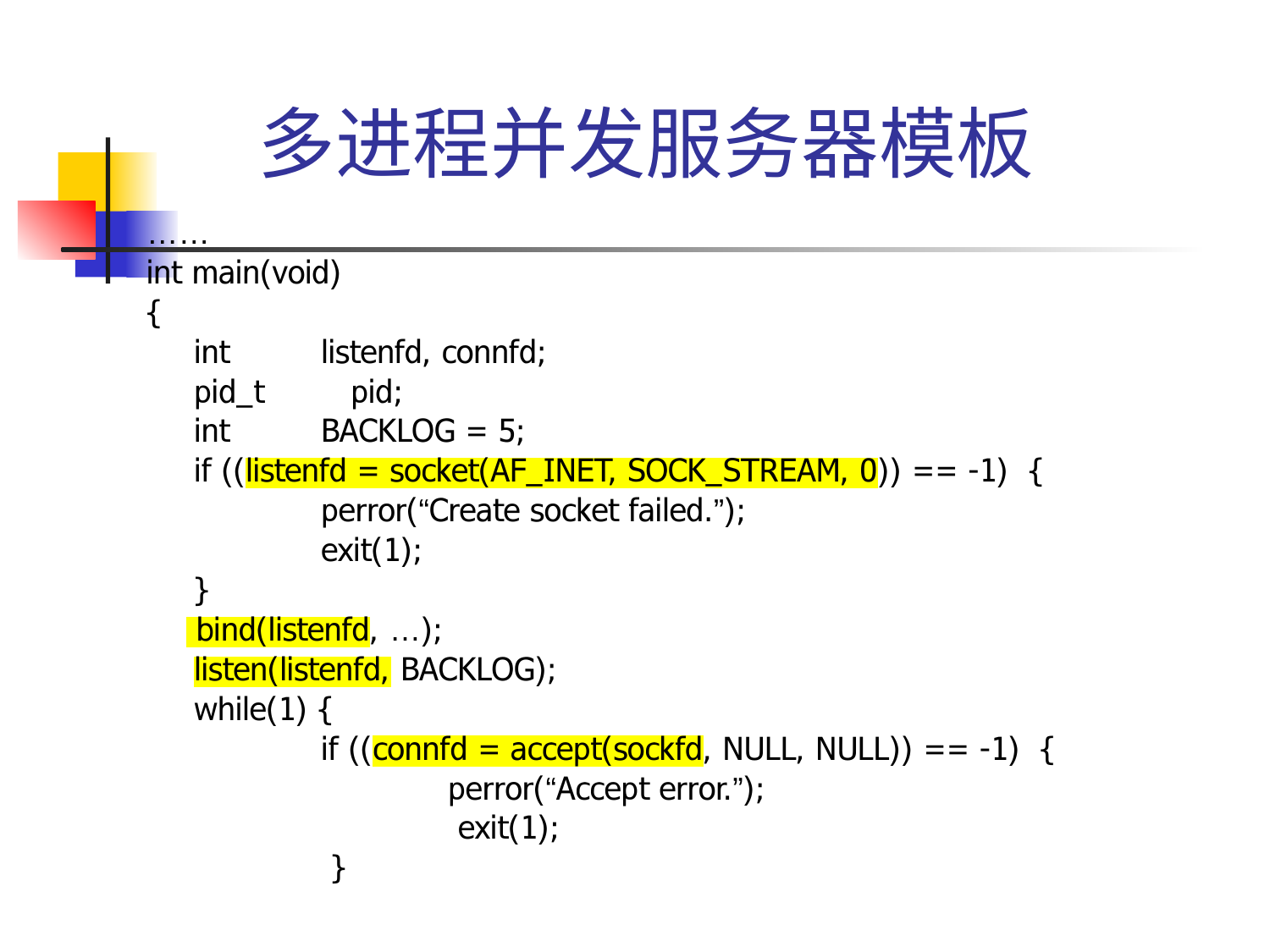

# 多进程并发服务器模板
……
int main(void)
{
	int 	listenfd, connfd;
	pid_t	   pid;
	int	BACKLOG = 5;
	if ((listenfd = socket(AF_INET, SOCK_STREAM, 0)) == -1)  {
		perror(“Create socket failed.”);
		exit(1);
	}
     bind(listenfd, …);
	listen(listenfd, BACKLOG);
	while(1) {
		if ((connfd = accept(sockfd, NULL, NULL)) == -1)  {
			perror(“Accept error.”);
			 exit(1);
		 }